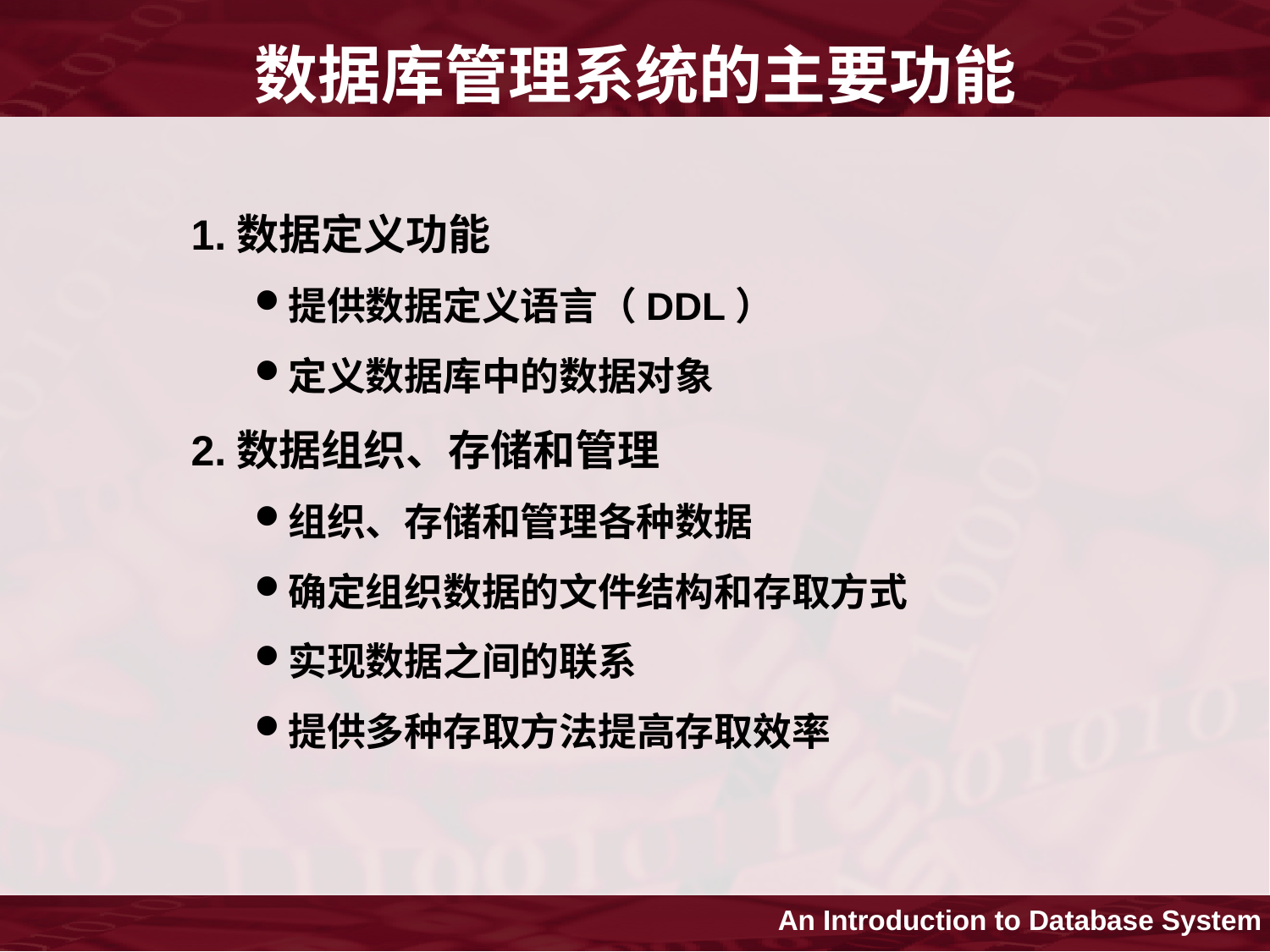

# 数据库管理系统的主要功能
1.数据定义功能
提供数据定义语言（DDL）
定义数据库中的数据对象
2.数据组织、存储和管理
组织、存储和管理各种数据
确定组织数据的文件结构和存取方式
实现数据之间的联系
提供多种存取方法提高存取效率